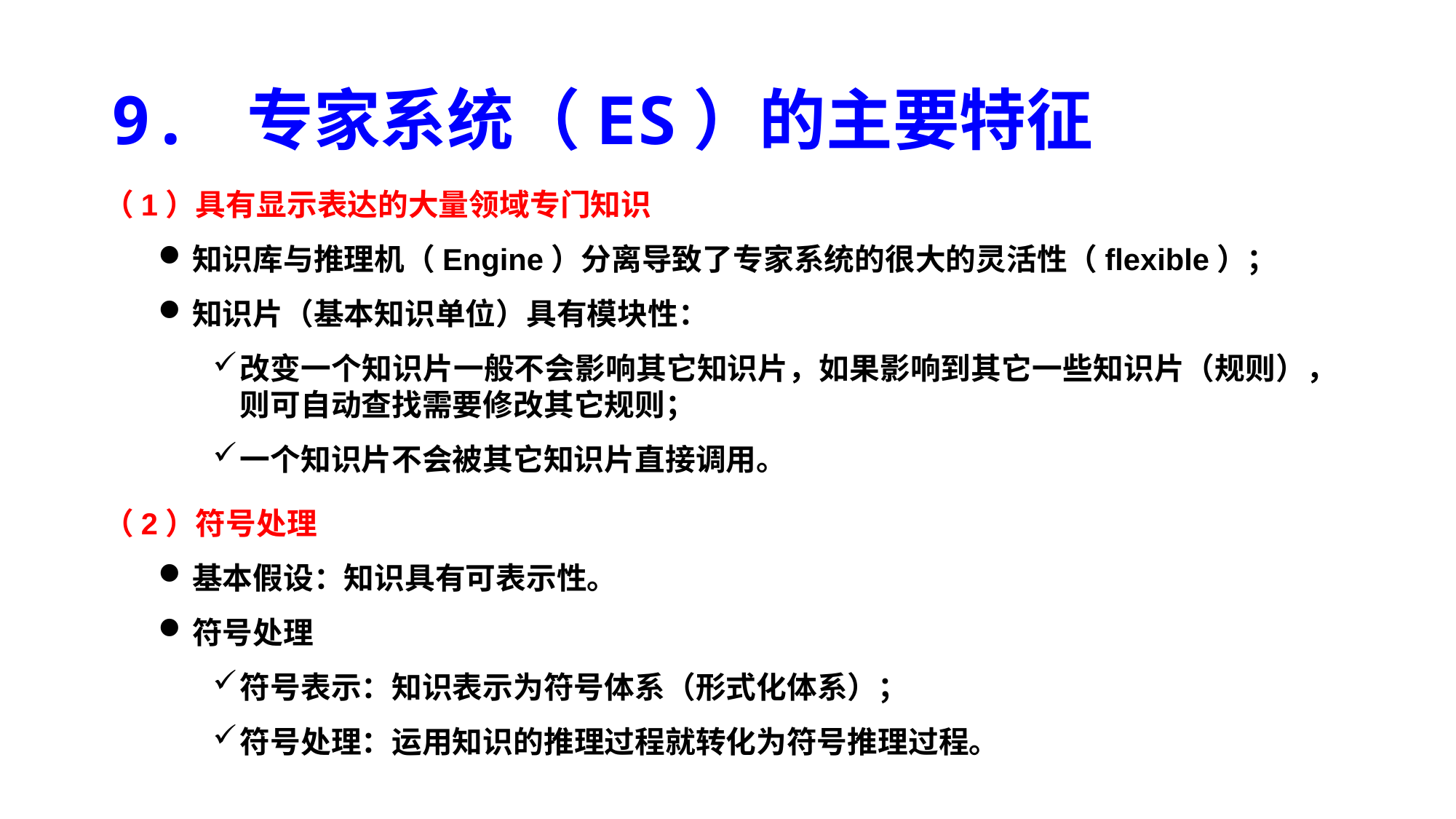

# 9. 专家系统（ES）的主要特征

（1）具有显示表达的大量领域专门知识
知识库与推理机（Engine）分离导致了专家系统的很大的灵活性（flexible）；
知识片（基本知识单位）具有模块性：
改变一个知识片一般不会影响其它知识片，如果影响到其它一些知识片（规则），则可自动查找需要修改其它规则；
一个知识片不会被其它知识片直接调用。
（2）符号处理
基本假设：知识具有可表示性。
符号处理
符号表示：知识表示为符号体系（形式化体系）；
符号处理：运用知识的推理过程就转化为符号推理过程。